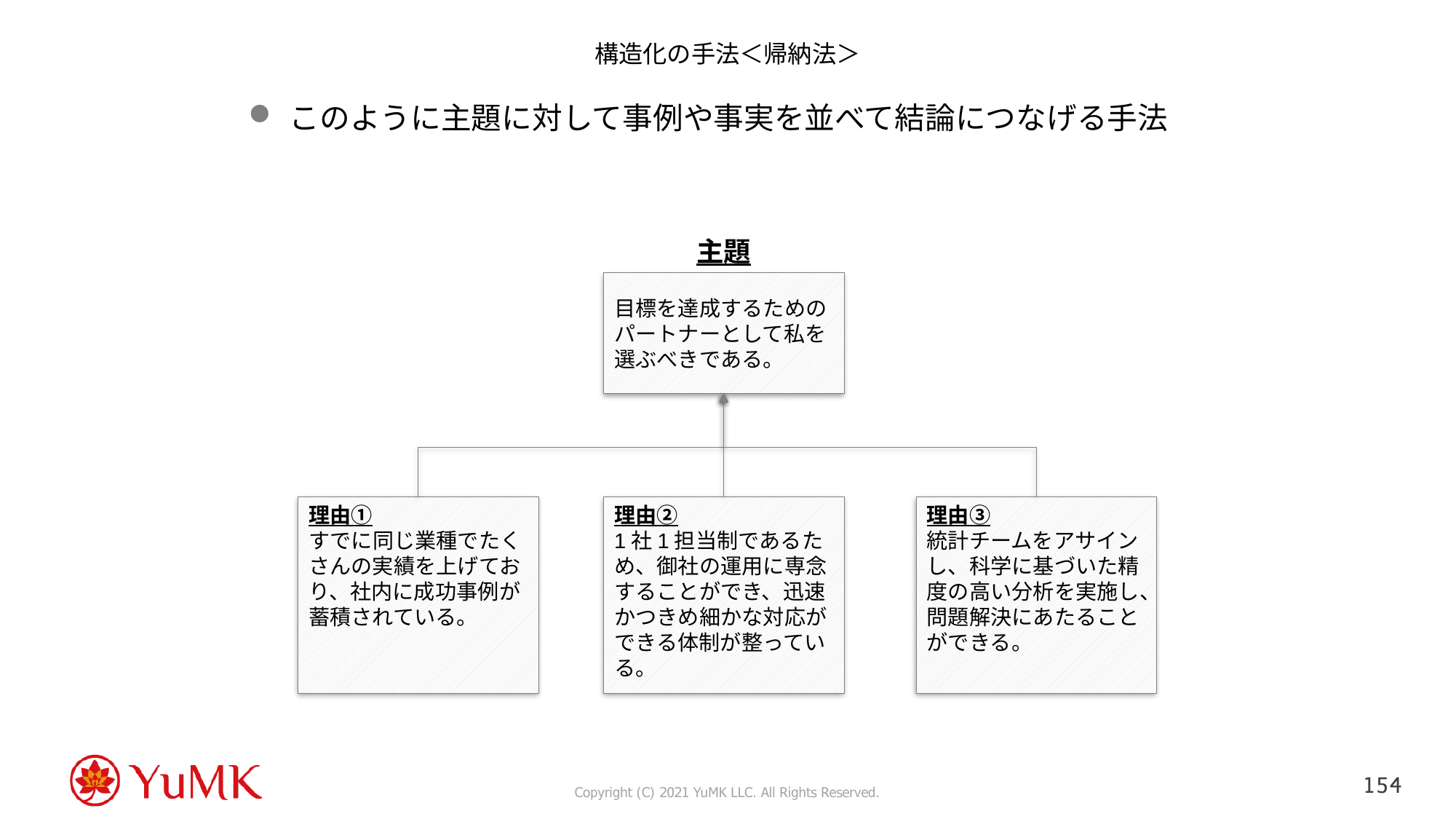

# 構造化の手法＜帰納法＞
このように主題に対して事例や事実を並べて結論につなげる手法
主題
目標を達成するためのパートナーとして私を選ぶべきである。
理由①
すでに同じ業種でたくさんの実績を上げており、社内に成功事例が蓄積されている。
理由②
1社1担当制であるため、御社の運用に専念することができ、迅速かつきめ細かな対応ができる体制が整っている。
理由③
統計チームをアサインし、科学に基づいた精度の高い分析を実施し、問題解決にあたることができる。
154